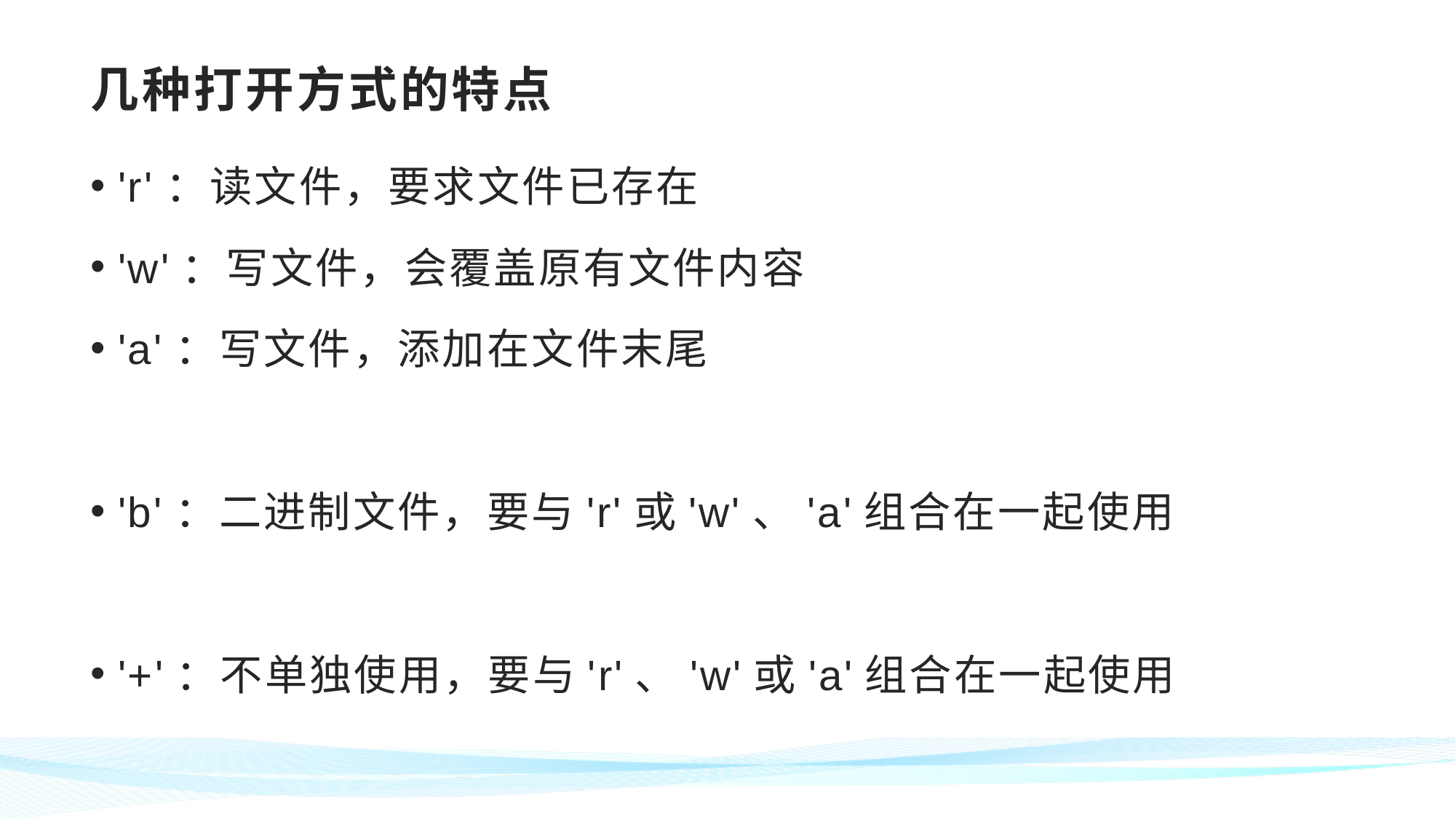

# 几种打开方式的特点
'r'：读文件，要求文件已存在
'w'：写文件，会覆盖原有文件内容
'a'：写文件，添加在文件末尾

'b'：二进制文件，要与'r'或'w'、'a'组合在一起使用

'+'：不单独使用，要与'r'、'w'或'a'组合在一起使用